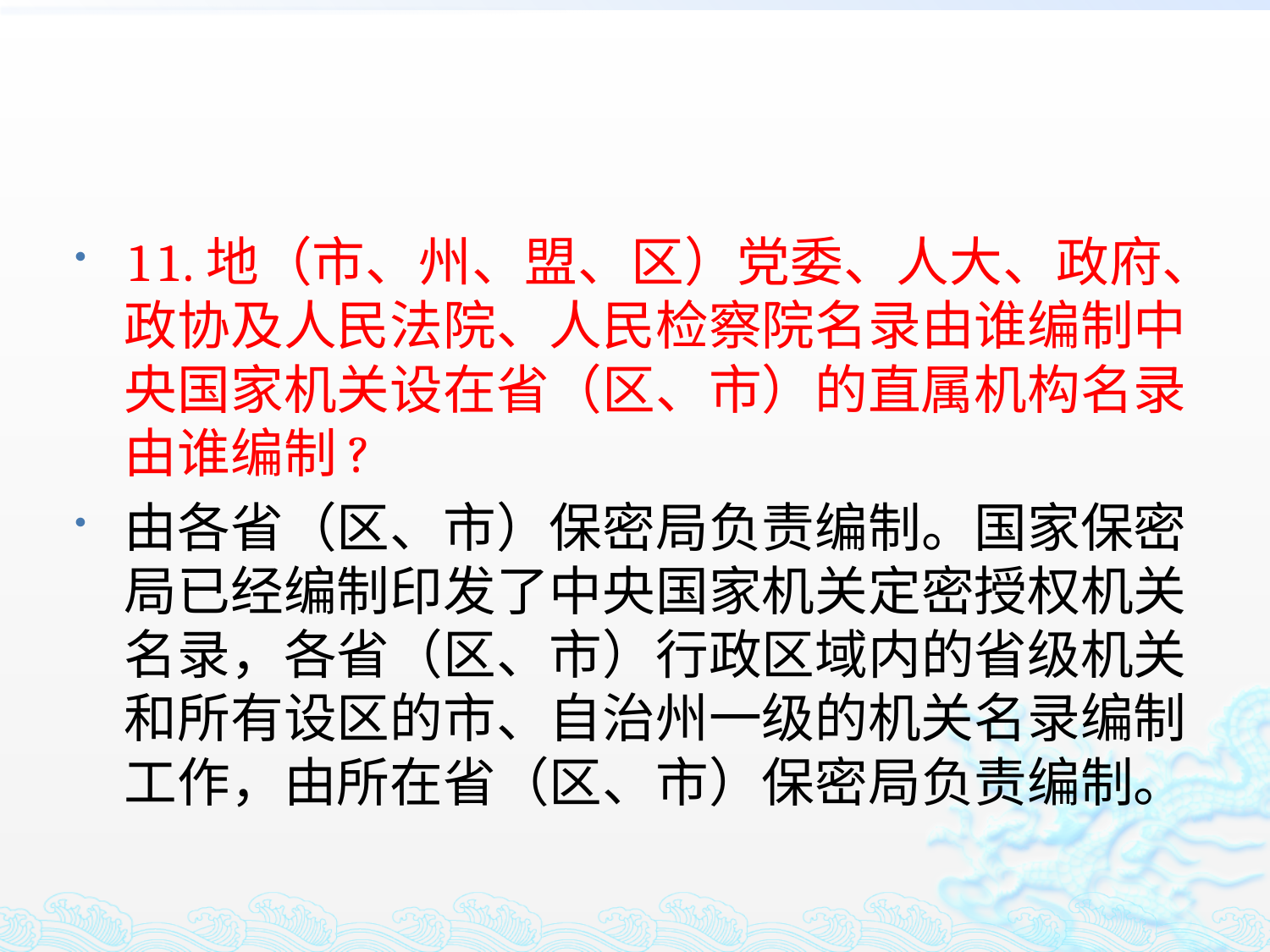

#
11.地（市、州、盟、区）党委、人大、政府、政协及人民法院、人民检察院名录由谁编制中央国家机关设在省（区、市）的直属机构名录由谁编制?
由各省（区、市）保密局负责编制。国家保密局已经编制印发了中央国家机关定密授权机关名录，各省（区、市）行政区域内的省级机关和所有设区的市、自治州一级的机关名录编制工作，由所在省（区、市）保密局负责编制。